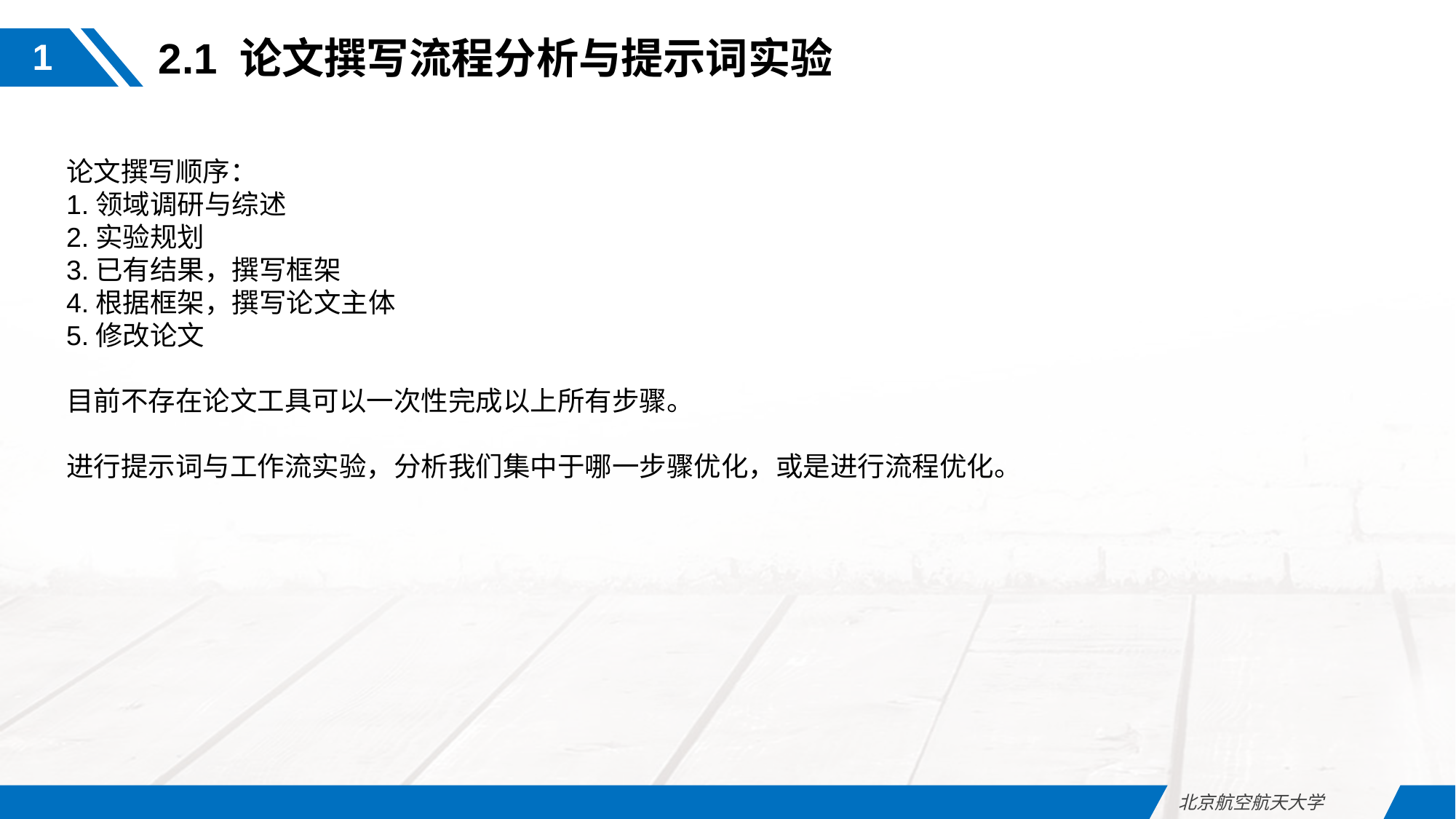

2.1 论文撰写流程分析与提示词实验

1

论文撰写顺序：
1.领域调研与综述
2.实验规划
3.已有结果，撰写框架
4.根据框架，撰写论文主体
5.修改论文

目前不存在论文工具可以一次性完成以上所有步骤。

进行提示词与工作流实验，分析我们集中于哪一步骤优化，或是进行流程优化。

北京航空航天大学